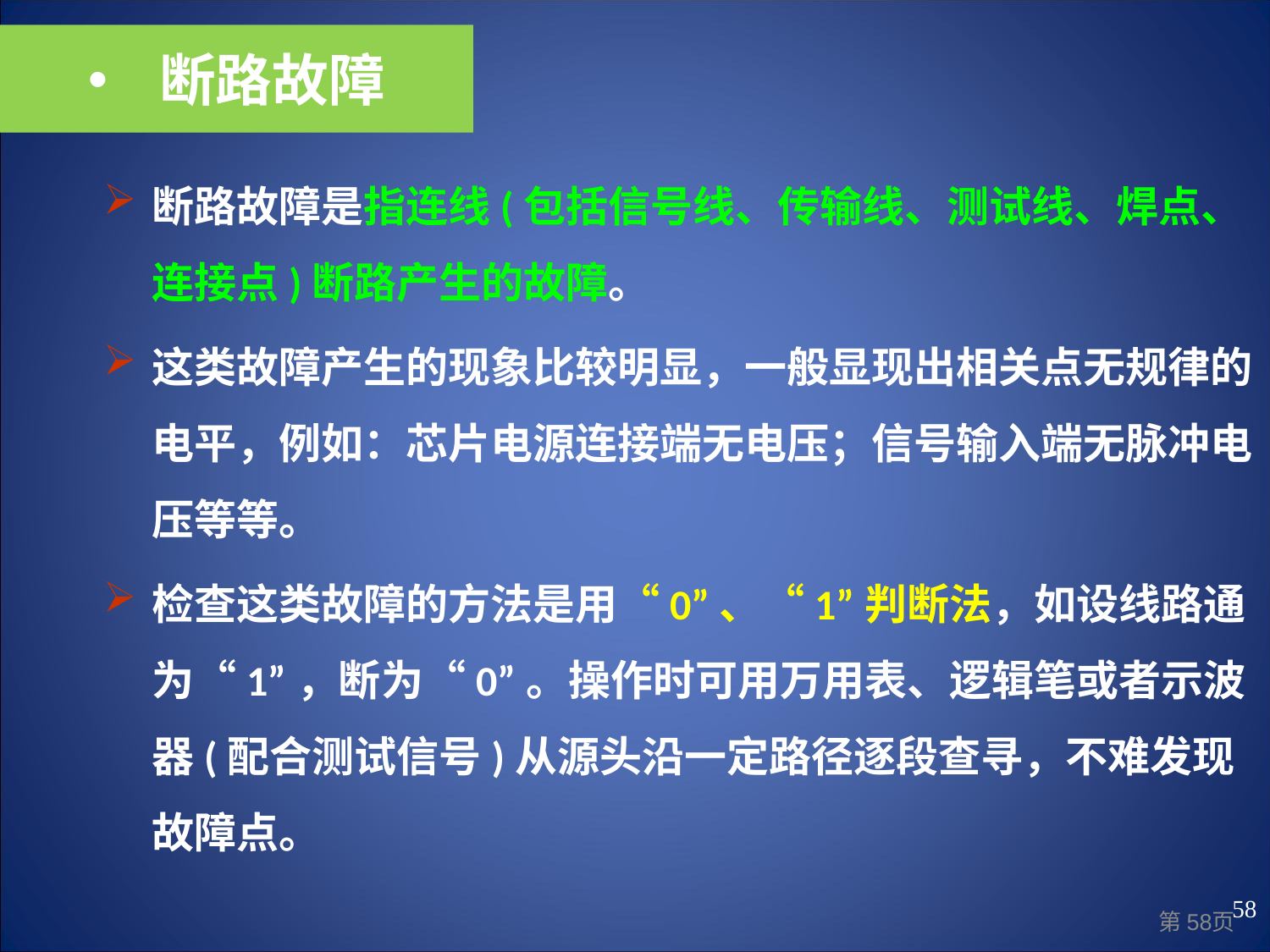

断路故障
断路故障是指连线(包括信号线、传输线、测试线、焊点、连接点)断路产生的故障。
这类故障产生的现象比较明显，一般显现出相关点无规律的电平，例如：芯片电源连接端无电压；信号输入端无脉冲电压等等。
检查这类故障的方法是用“0”、“1”判断法，如设线路通为“1”，断为“0”。操作时可用万用表、逻辑笔或者示波器(配合测试信号)从源头沿一定路径逐段查寻，不难发现故障点。
58